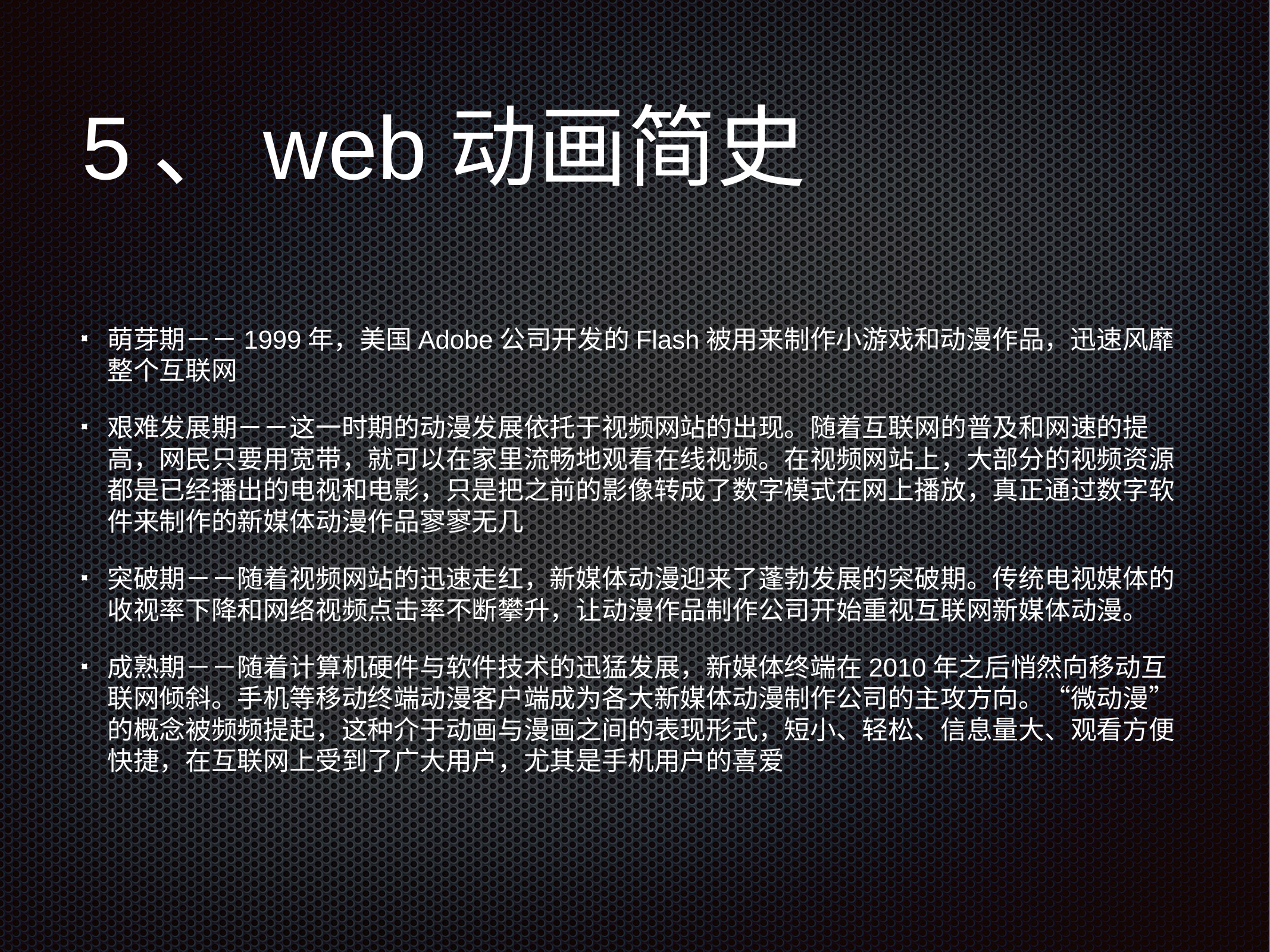

# 5、web动画简史
萌芽期－－1999年，美国Adobe公司开发的Flash被用来制作小游戏和动漫作品，迅速风靡整个互联网
艰难发展期－－这一时期的动漫发展依托于视频网站的出现。随着互联网的普及和网速的提高，网民只要用宽带，就可以在家里流畅地观看在线视频。在视频网站上，大部分的视频资源都是已经播出的电视和电影，只是把之前的影像转成了数字模式在网上播放，真正通过数字软件来制作的新媒体动漫作品寥寥无几
突破期－－随着视频网站的迅速走红，新媒体动漫迎来了蓬勃发展的突破期。传统电视媒体的收视率下降和网络视频点击率不断攀升，让动漫作品制作公司开始重视互联网新媒体动漫。
成熟期－－随着计算机硬件与软件技术的迅猛发展，新媒体终端在2010年之后悄然向移动互联网倾斜。手机等移动终端动漫客户端成为各大新媒体动漫制作公司的主攻方向。“微动漫”的概念被频频提起，这种介于动画与漫画之间的表现形式，短小、轻松、信息量大、观看方便快捷，在互联网上受到了广大用户，尤其是手机用户的喜爱